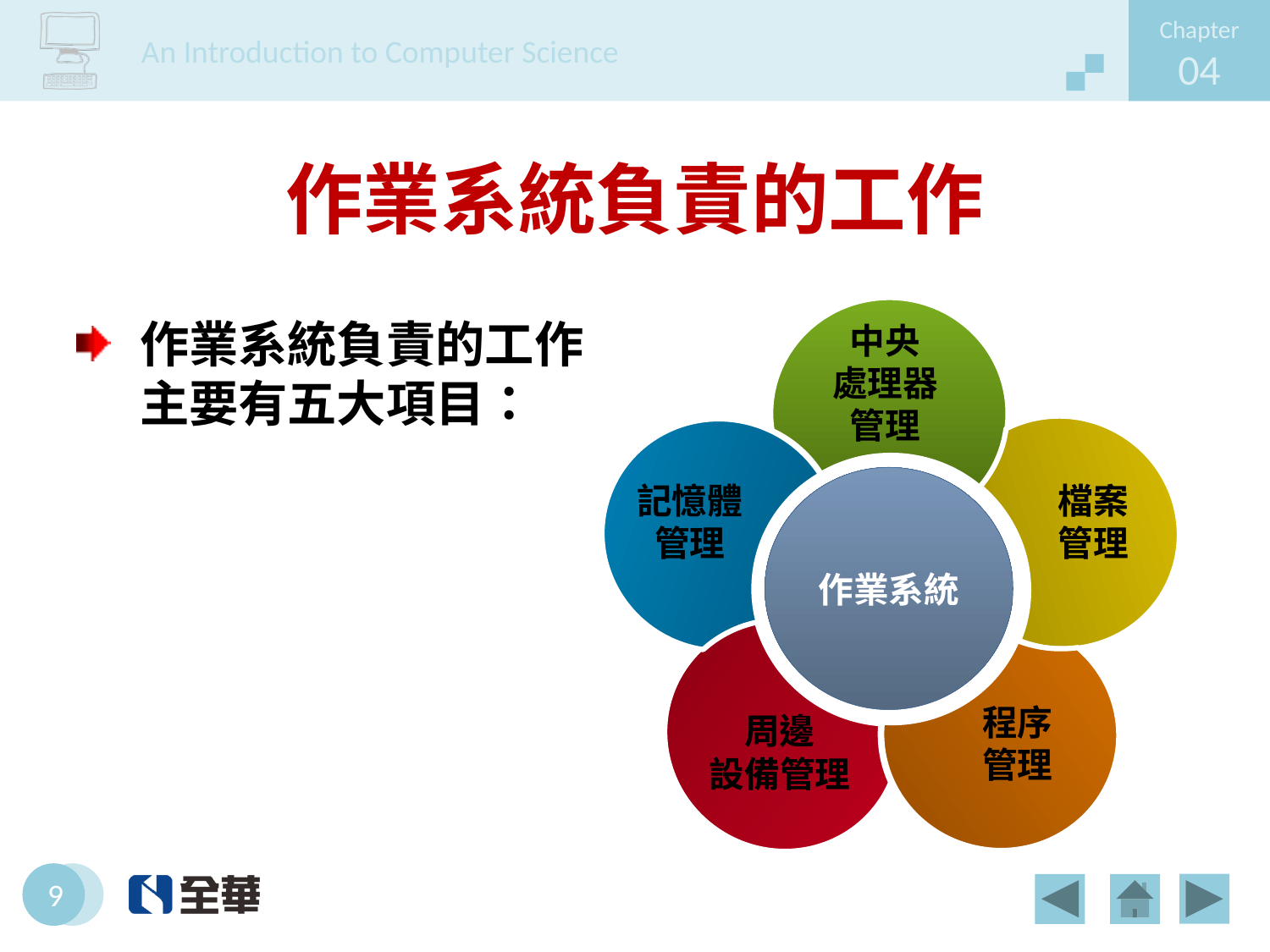

# 作業系統負責的工作

作業系統
中央
處理器管理
記憶體
管理
檔案
管理
程序
管理
周邊
設備管理
作業系統負責的工作主要有五大項目：